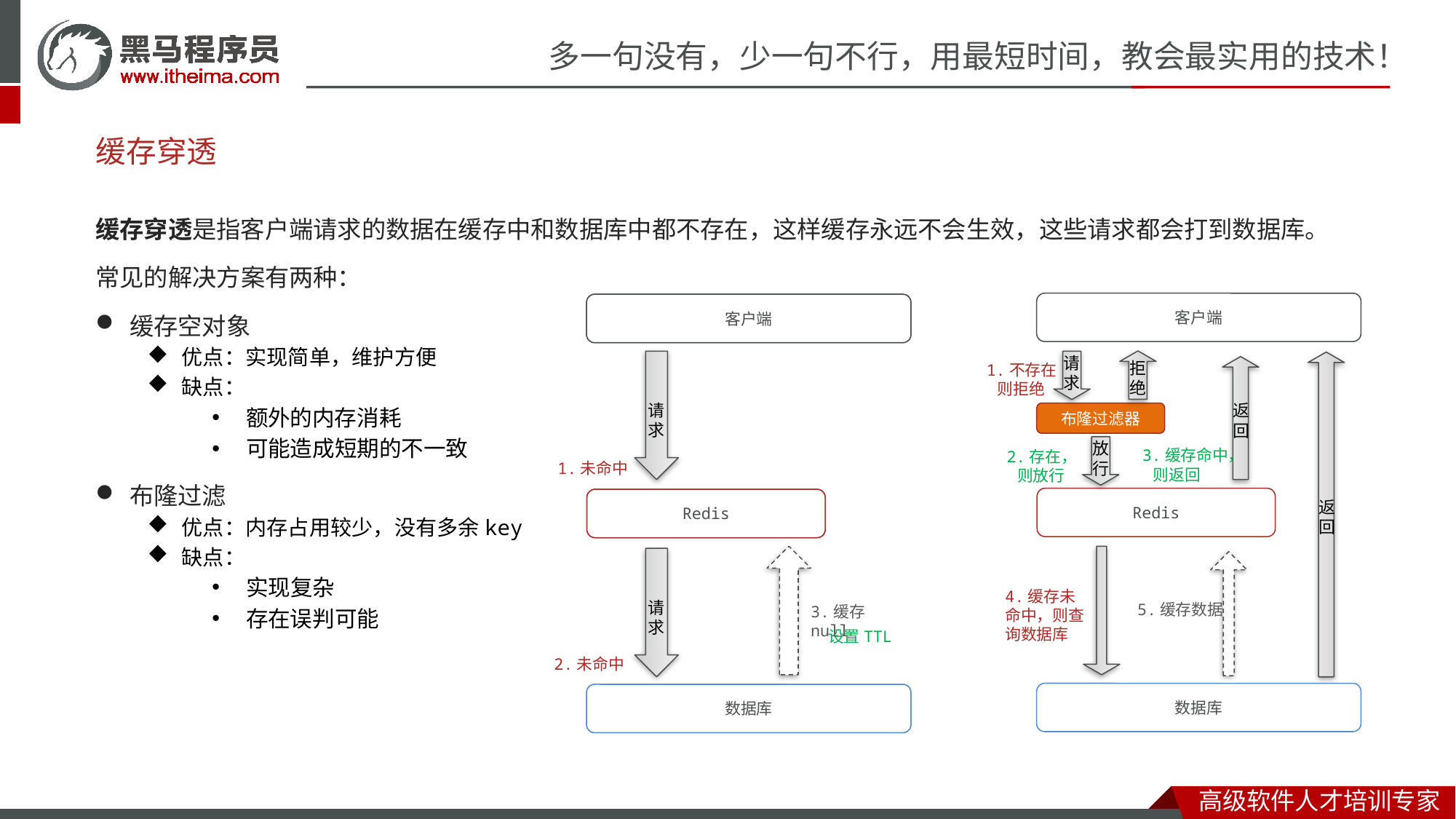

缓存穿透
缓存穿透是指客户端请求的数据在缓存中和数据库中都不存在，这样缓存永远不会生效，这些请求都会打到数据库。
常见的解决方案有两种：
缓存空对象
优点：实现简单，维护方便
缺点：
额外的内存消耗
可能造成短期的不一致
布隆过滤
优点：内存占用较少，没有多余key
缺点：
实现复杂
存在误判可能

客户端
客户端
客户端
1.不存在
  则拒绝
拒绝
请求

请求
返回
布隆过滤器
3.缓存命中，
  则返回
2.存在，
  则放行
放行
1.未命中
Redis
Redis
Redis
返回
4.缓存未命中，则查询数据库

请求

5.缓存数据

3.缓存null
设置TTL
2.未命中
数据库
数据库
数据库